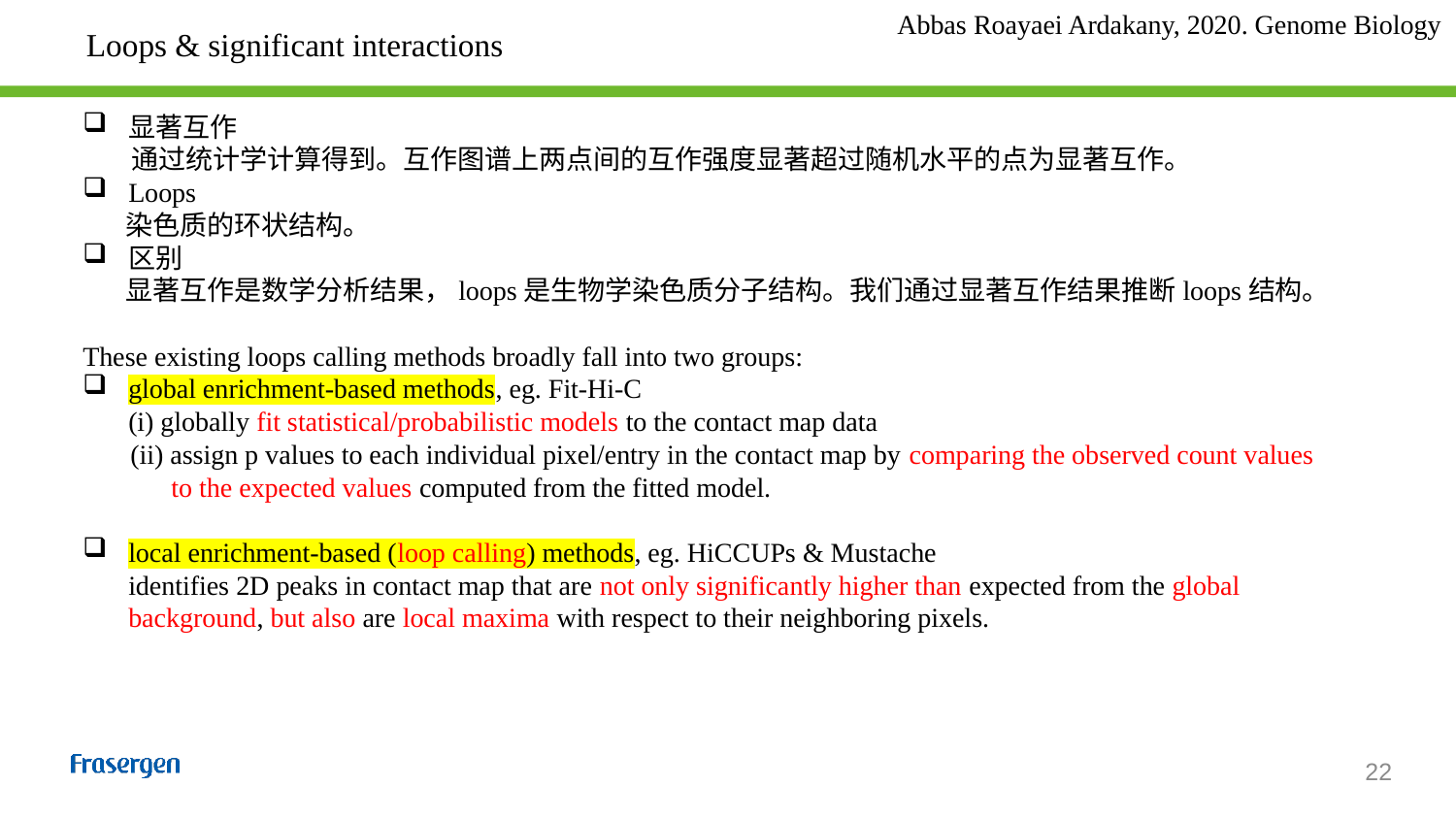

Abbas Roayaei Ardakany, 2020. Genome Biology
Loops & significant interactions
显著互作
       通过统计学计算得到。互作图谱上两点间的互作强度显著超过随机水平的点为显著互作。
Loops
      染色质的环状结构。
区别
      显著互作是数学分析结果，loops是生物学染色质分子结构。我们通过显著互作结果推断loops结构。

These existing loops calling methods broadly fall into two groups:
global enrichment-based methods, eg. Fit-Hi-C
(i) globally fit statistical/probabilistic models to the contact map data
       (ii) assign p values to each individual pixel/entry in the contact map by comparing the observed count values
             to the expected values computed from the fitted model.

local enrichment-based (loop calling) methods, eg. HiCCUPs & Mustache
identifies 2D peaks in contact map that are not only significantly higher than expected from the global background, but also are local maxima with respect to their neighboring pixels.